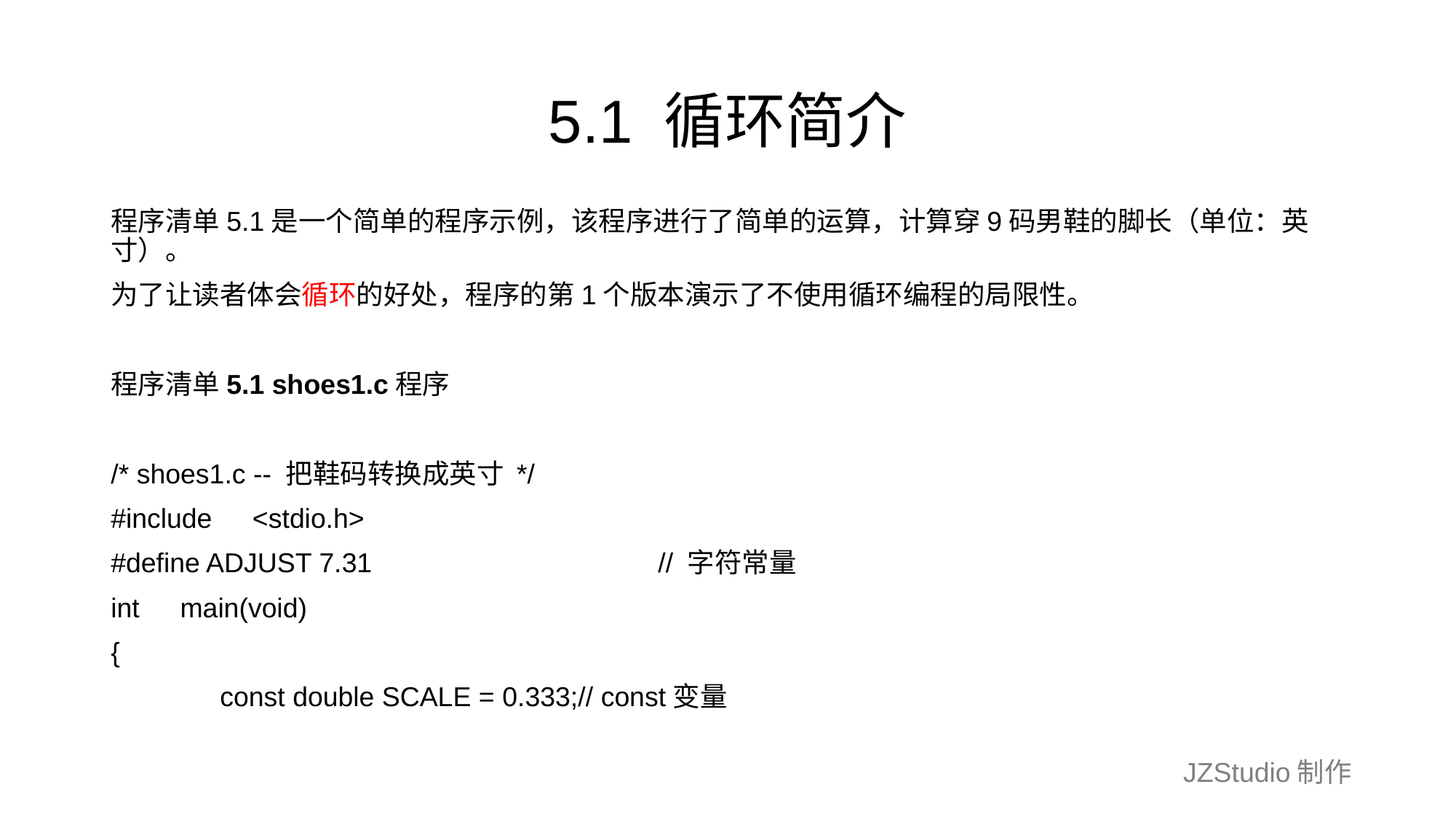

# 5.1 循环简介
程序清单5.1是一个简单的程序示例，该程序进行了简单的运算，计算穿9码男鞋的脚长（单位：英寸）。
为了让读者体会循环的好处，程序的第1个版本演示了不使用循环编程的局限性。

程序清单5.1 shoes1.c程序

/* shoes1.c -- 把鞋码转换成英寸 */
#include　<stdio.h>
#define ADJUST 7.31　　　　　　　　　　// 字符常量
int　main(void)
{
	const double SCALE = 0.333;// const变量